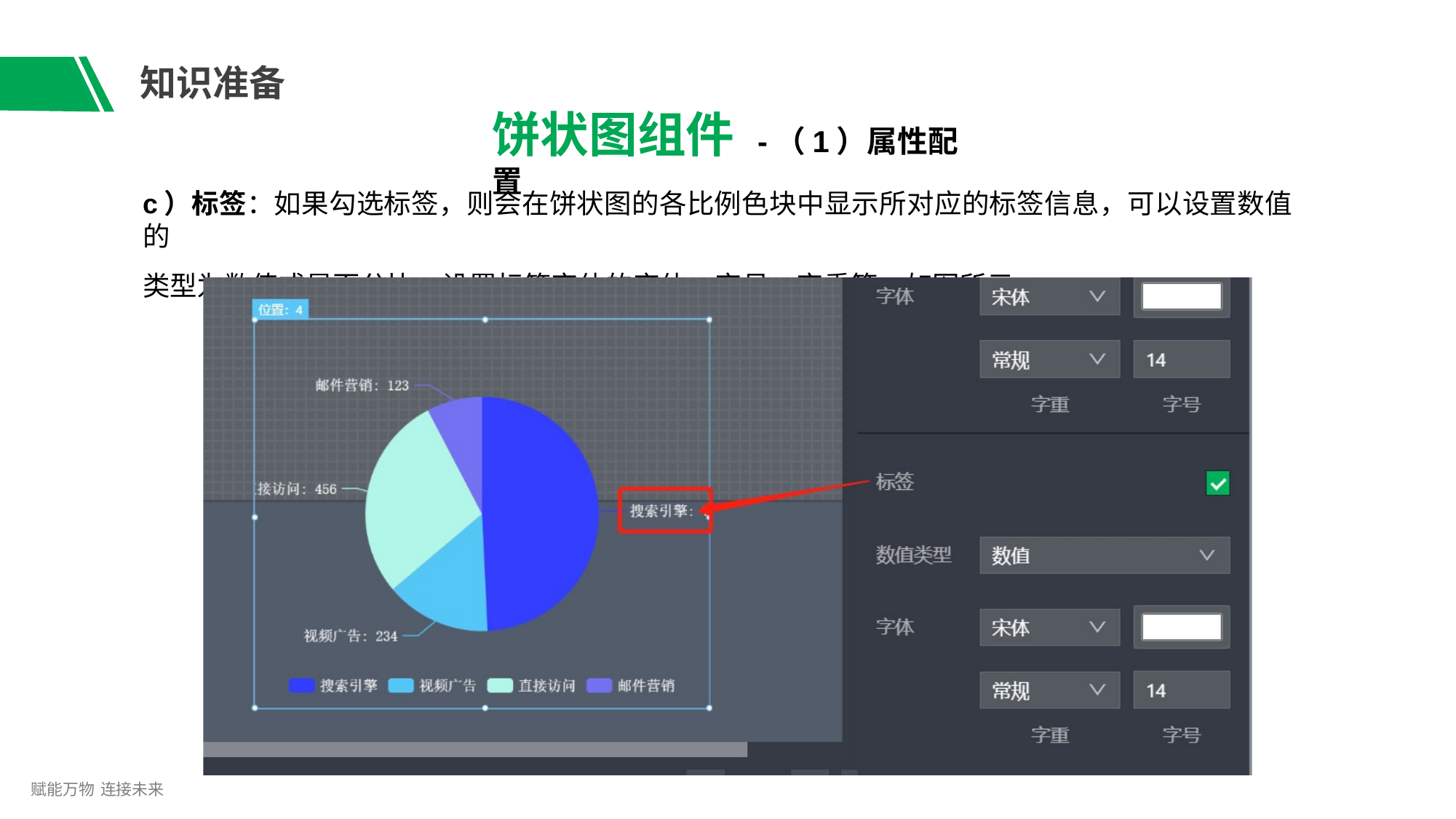

# 知识准备
饼状图组件 -（1）属性配置
c）标签：如果勾选标签，则会在饼状图的各比例色块中显示所对应的标签信息，可以设置数值的
类型为数值或是百分比，设置标签字体的字体、字号、字重等，如图所示。

赋能万物 连接未来